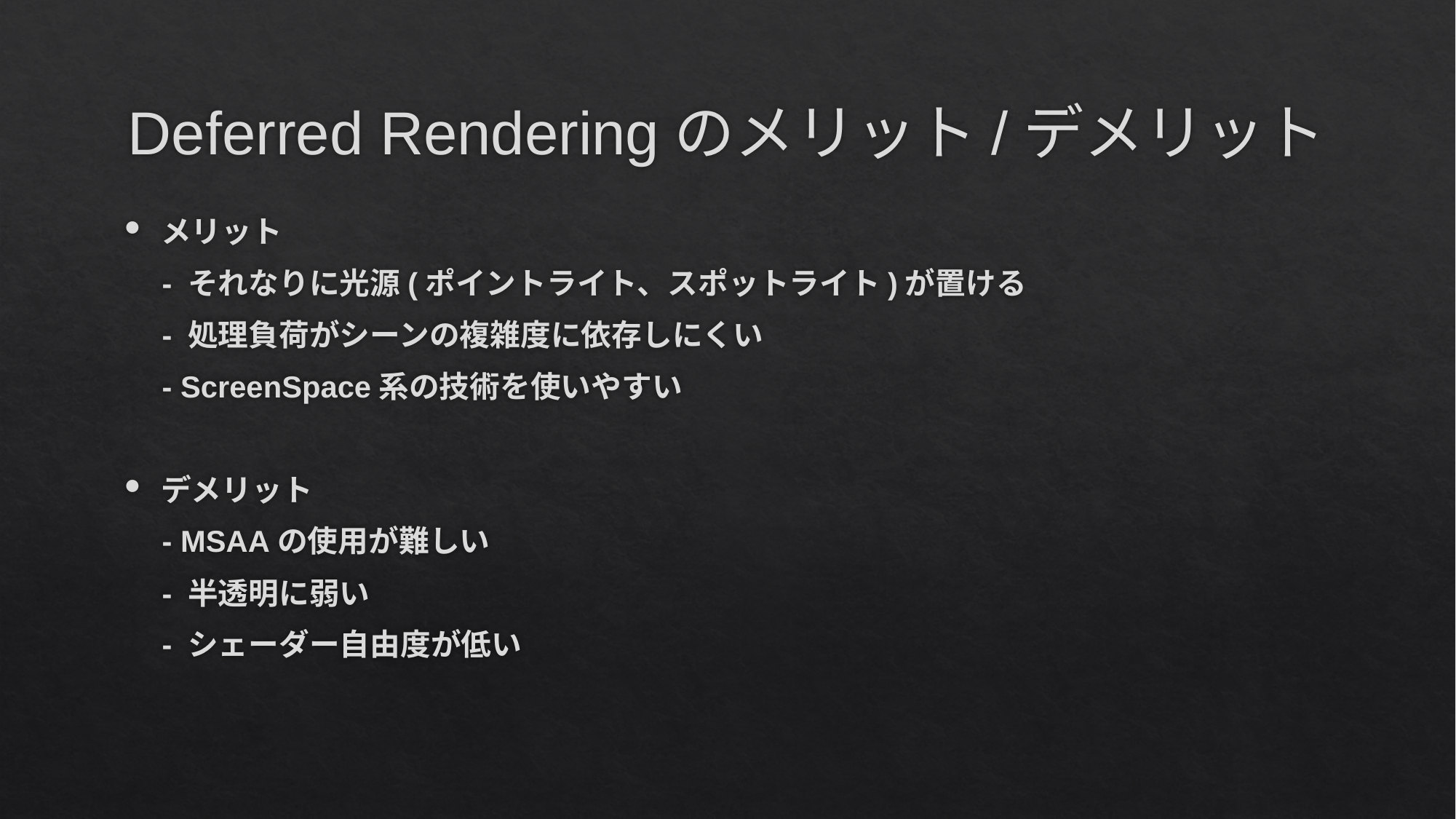

# Deferred Renderingのメリット/デメリット
メリット
　- それなりに光源(ポイントライト、スポットライト)が置ける
　- 処理負荷がシーンの複雑度に依存しにくい
　- ScreenSpace系の技術を使いやすい

デメリット
　- MSAAの使用が難しい
　- 半透明に弱い
　- シェーダー自由度が低い